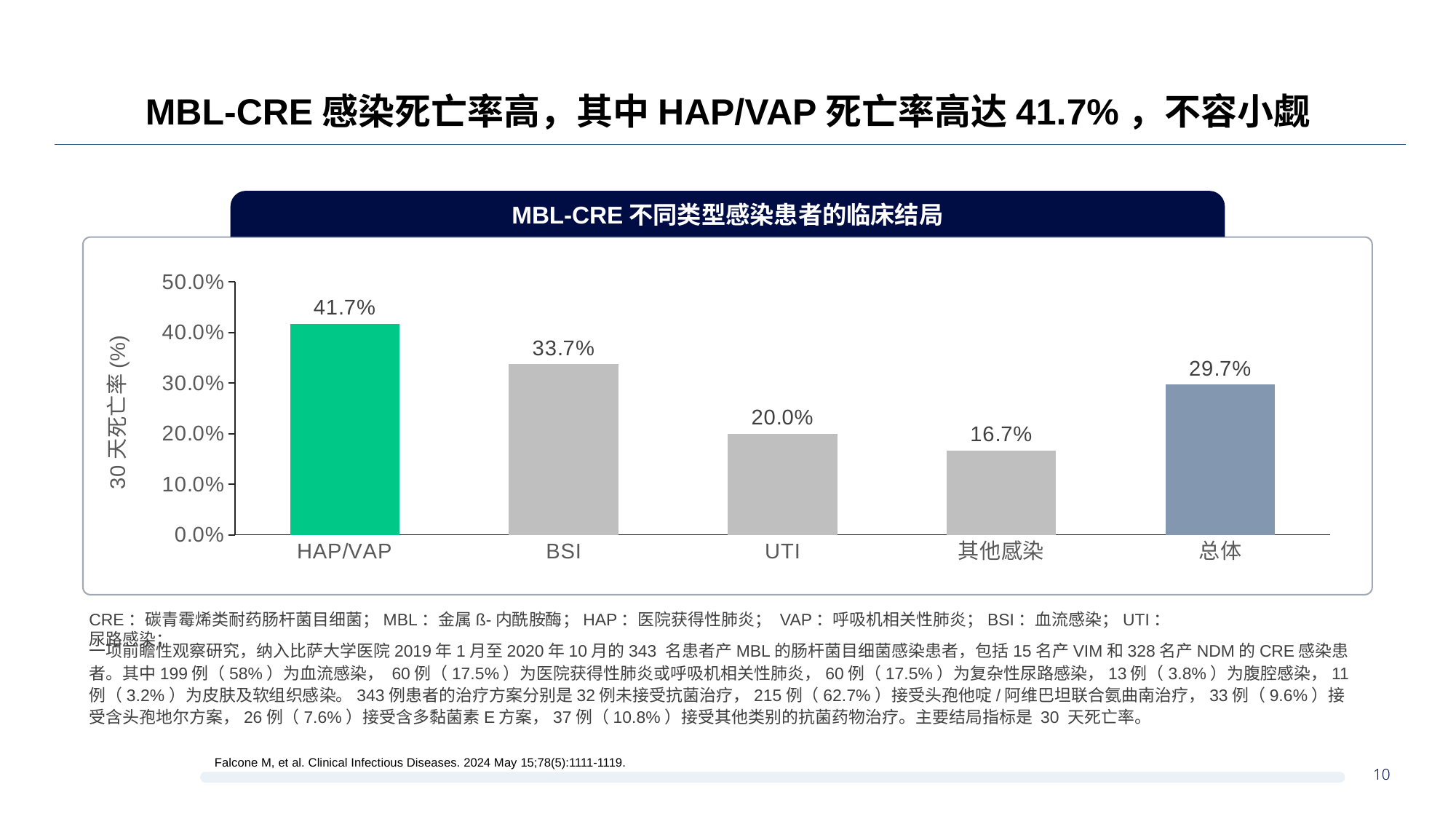

MBL-CRE感染死亡率高，其中HAP/VAP死亡率高达41.7%，不容小觑
MBL-CRE不同类型感染患者的临床结局

### Chart

| Category | Series 1 |
|---|---|
| HAP/VAP | 0.417 |
| BSI | 0.337 |
| UTI | 0.2 |
| 其他感染 | 0.167 |
| 总体 | 0.297 |
CRE：碳青霉烯类耐药肠杆菌目细菌；MBL：金属ß-内酰胺酶；HAP：医院获得性肺炎； VAP：呼吸机相关性肺炎；BSI：血流感染；UTI：尿路感染；
一项前瞻性观察研究，纳入比萨大学医院2019年1月至2020年10月的343 名患者产MBL的肠杆菌目细菌感染患者，包括15名产VIM和328名产NDM的CRE感染患者。其中199例（58%）为血流感染， 60例（17.5%）为医院获得性肺炎或呼吸机相关性肺炎，60例（17.5%）为复杂性尿路感染，13例（3.8%）为腹腔感染，11例（3.2%）为皮肤及软组织感染。343例患者的治疗方案分别是32例未接受抗菌治疗，215例（62.7%）接受头孢他啶/阿维巴坦联合氨曲南治疗，33例（9.6%）接受含头孢地尔方案，26例（7.6%）接受含多黏菌素E方案，37例（10.8%）接受其他类别的抗菌药物治疗。主要结局指标是 30 天死亡率。
Falcone M, et al. Clinical Infectious Diseases. 2024 May 15;78(5):1111-1119.
10